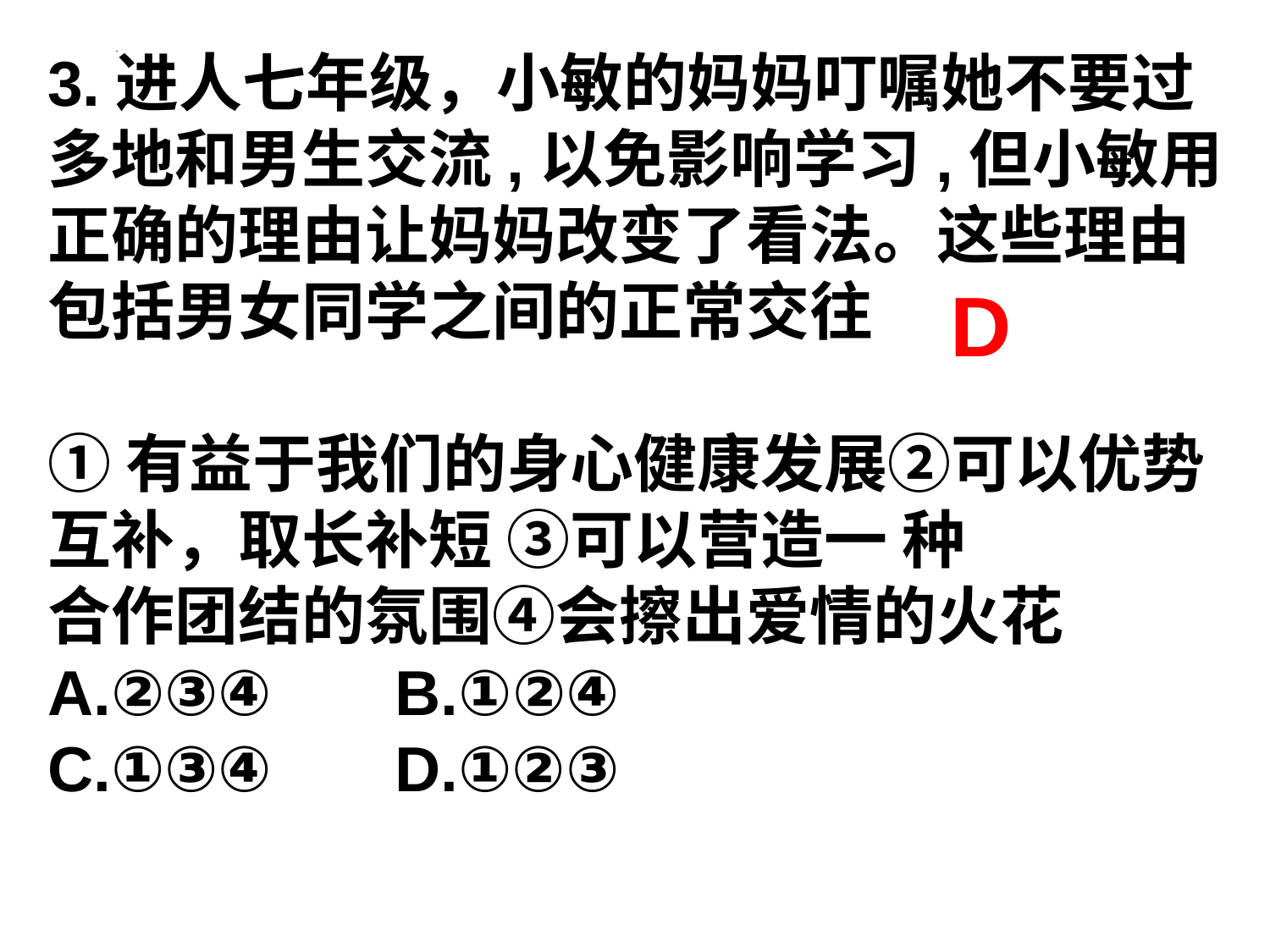

3.进人七年级，小敏的妈妈叮嘱她不要过多地和男生交流,以免影响学习,但小敏用正确的理由让妈妈改变了看法。这些理由包括男女同学之间的正常交往

①有益于我们的身心健康发展②可以优势互补，取长补短 ③可以营造一 种
合作团结的氛围④会擦出爱情的火花
A.②③④       B.①②④
C.①③④       D.①②③
D